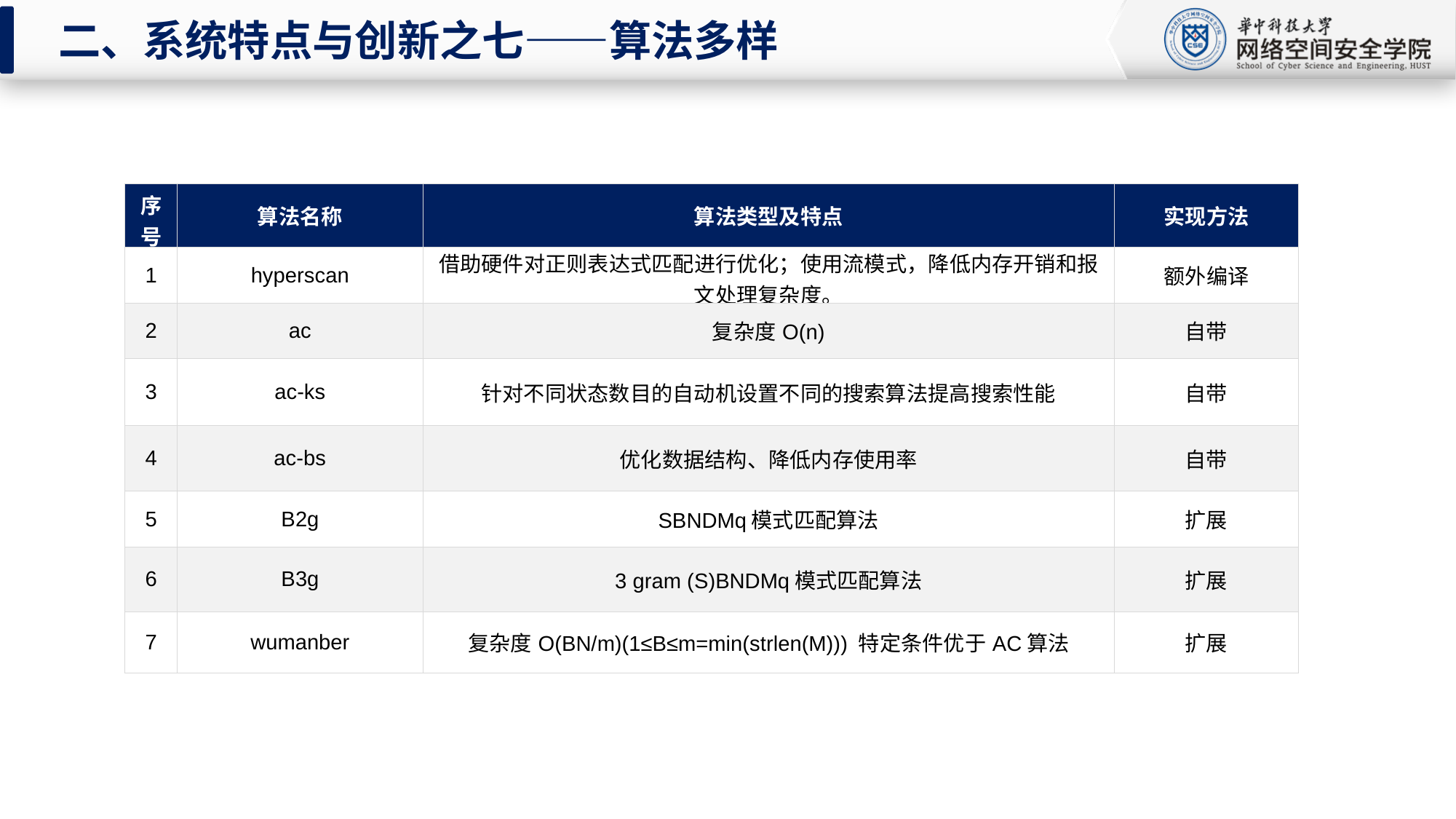

二、系统特点与创新之七——算法多样
| 序号 | 算法名称 | 算法类型及特点 | 实现方法 |
| --- | --- | --- | --- |
| 1 | hyperscan | 借助硬件对正则表达式匹配进行优化；使用流模式，降低内存开销和报文处理复杂度。 | 额外编译 |
| 2 | ac | 复杂度O(n) | 自带 |
| 3 | ac-ks | 针对不同状态数目的自动机设置不同的搜索算法提高搜索性能 | 自带 |
| 4 | ac-bs | 优化数据结构、降低内存使用率 | 自带 |
| 5 | B2g | SBNDMq模式匹配算法 | 扩展 |
| 6 | B3g | 3 gram (S)BNDMq模式匹配算法 | 扩展 |
| 7 | wumanber | 复杂度O(BN/m)(1≤B≤m=min(strlen(M))) 特定条件优于AC算法 | 扩展 |